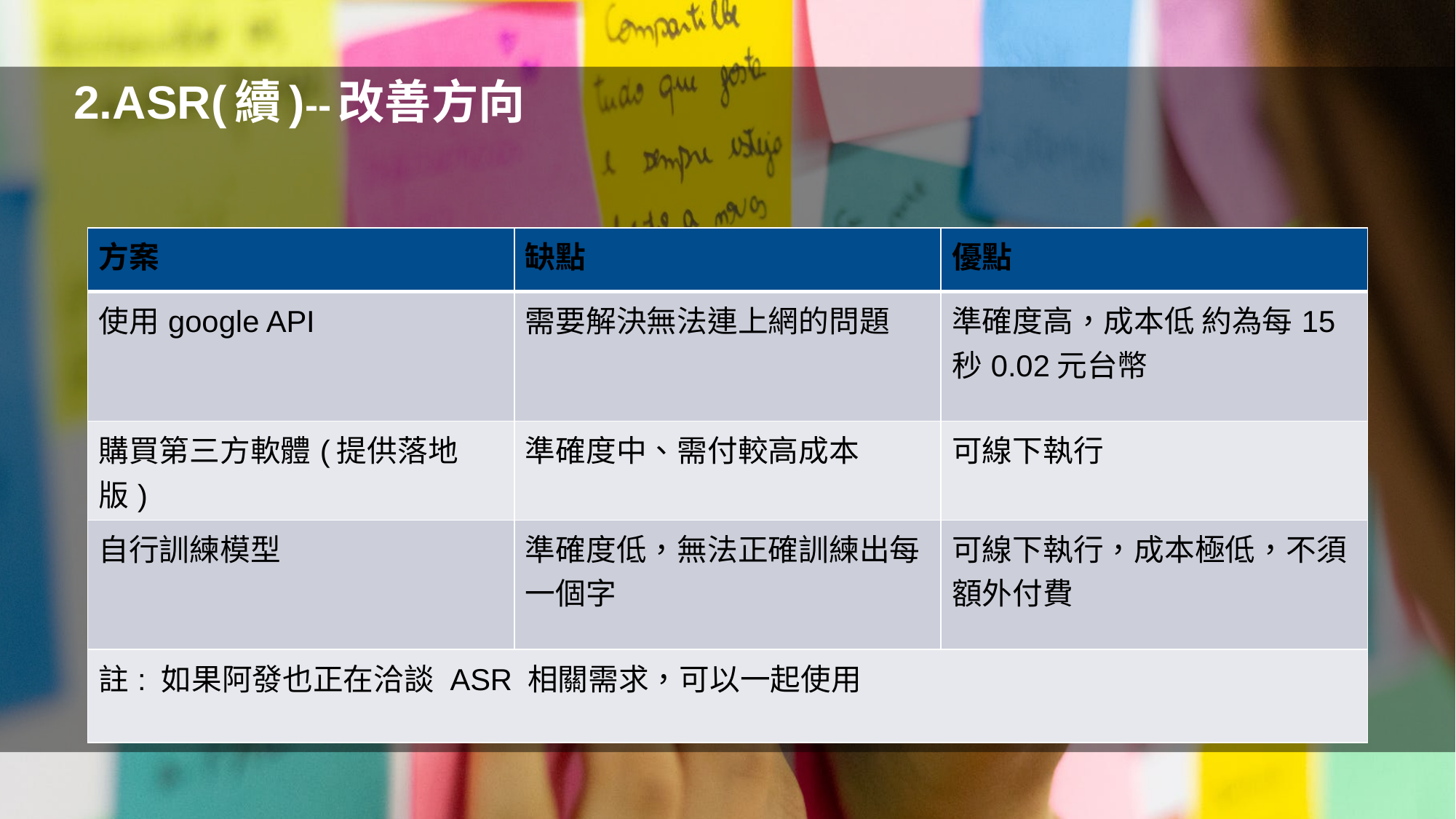

# 2.ASR(續)--改善方向
| 方案 | 缺點 | 優點 |
| --- | --- | --- |
| 使用google API | 需要解決無法連上網的問題 | 準確度高，成本低 約為每15秒0.02元台幣 |
| 購買第三方軟體(提供落地版) | 準確度中、需付較高成本 | 可線下執行 |
| 自行訓練模型 | 準確度低，無法正確訓練出每一個字 | 可線下執行，成本極低，不須額外付費 |
| 註: 如果阿發也正在洽談 ASR 相關需求，可以一起使用 |  |  |
45